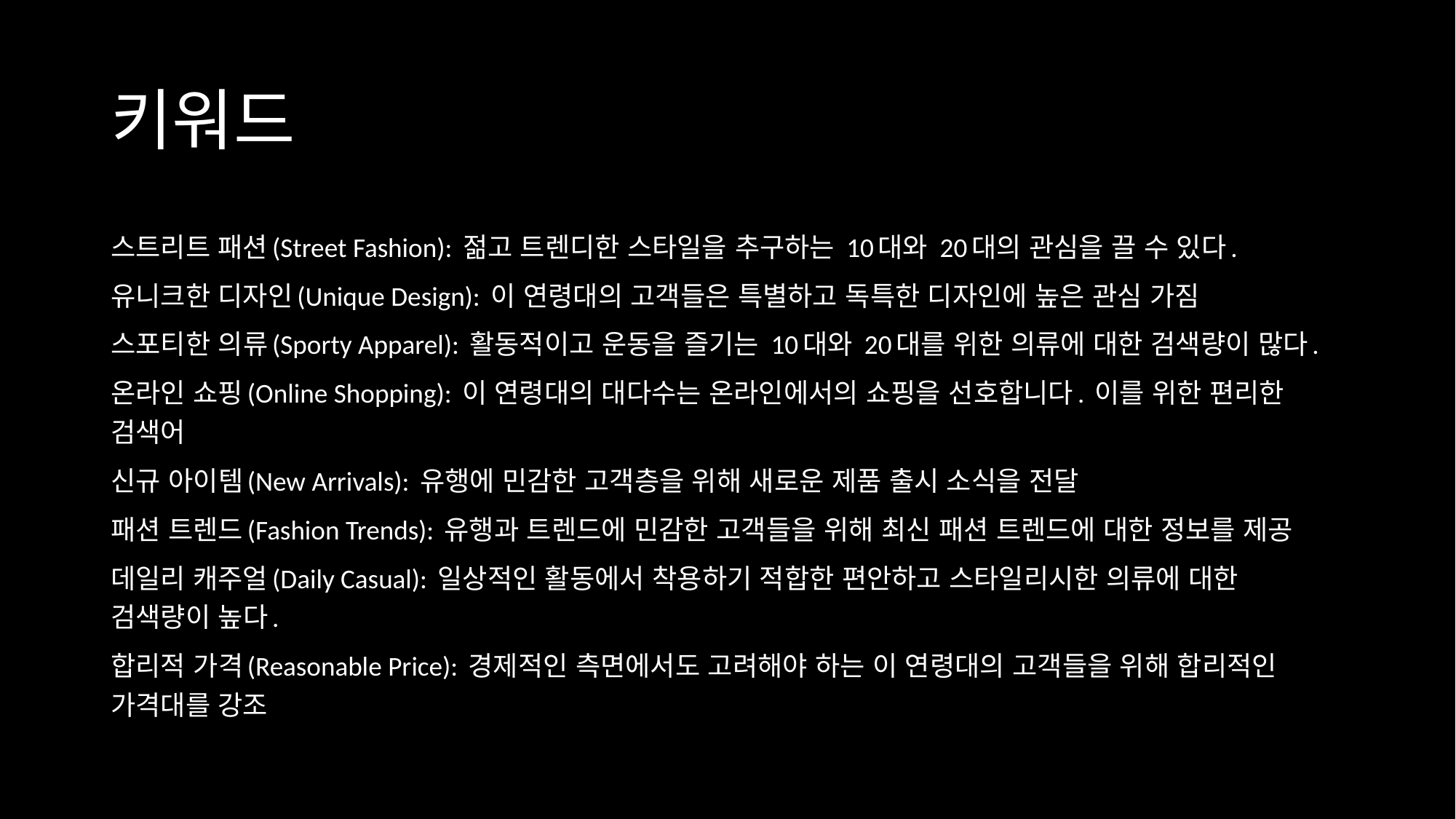

# 키워드
스트리트 패션(Street Fashion): 젊고 트렌디한 스타일을 추구하는 10대와 20대의 관심을 끌 수 있다.
유니크한 디자인(Unique Design): 이 연령대의 고객들은 특별하고 독특한 디자인에 높은 관심 가짐
스포티한 의류(Sporty Apparel): 활동적이고 운동을 즐기는 10대와 20대를 위한 의류에 대한 검색량이 많다.
온라인 쇼핑(Online Shopping): 이 연령대의 대다수는 온라인에서의 쇼핑을 선호합니다. 이를 위한 편리한 검색어
신규 아이템(New Arrivals): 유행에 민감한 고객층을 위해 새로운 제품 출시 소식을 전달
패션 트렌드(Fashion Trends): 유행과 트렌드에 민감한 고객들을 위해 최신 패션 트렌드에 대한 정보를 제공
데일리 캐주얼(Daily Casual): 일상적인 활동에서 착용하기 적합한 편안하고 스타일리시한 의류에 대한 검색량이 높다.
합리적 가격(Reasonable Price): 경제적인 측면에서도 고려해야 하는 이 연령대의 고객들을 위해 합리적인 가격대를 강조